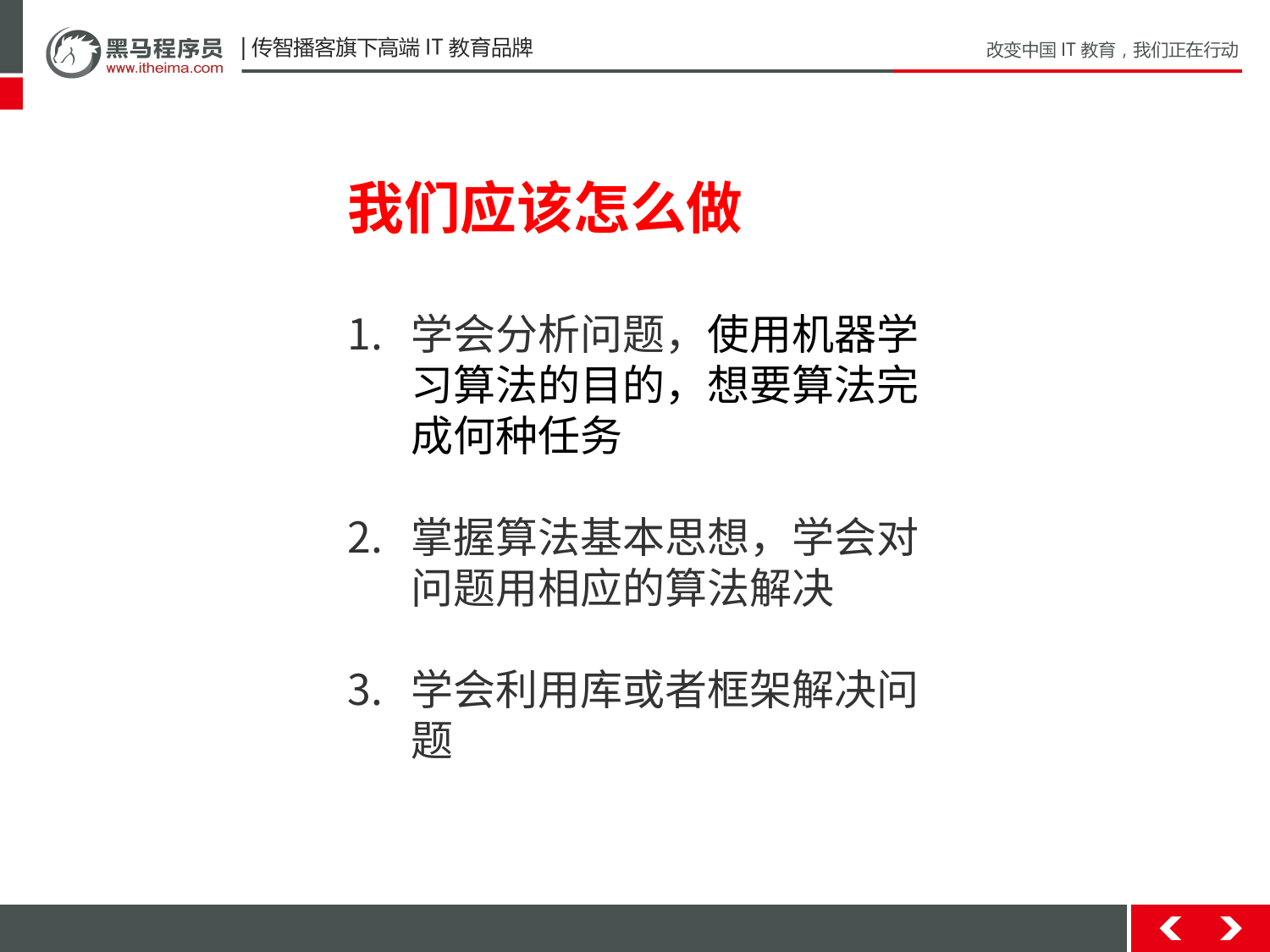

我们应该怎么做

学会分析问题，使用机器学习算法的目的，想要算法完成何种任务

掌握算法基本思想，学会对问题用相应的算法解决

学会利用库或者框架解决问题